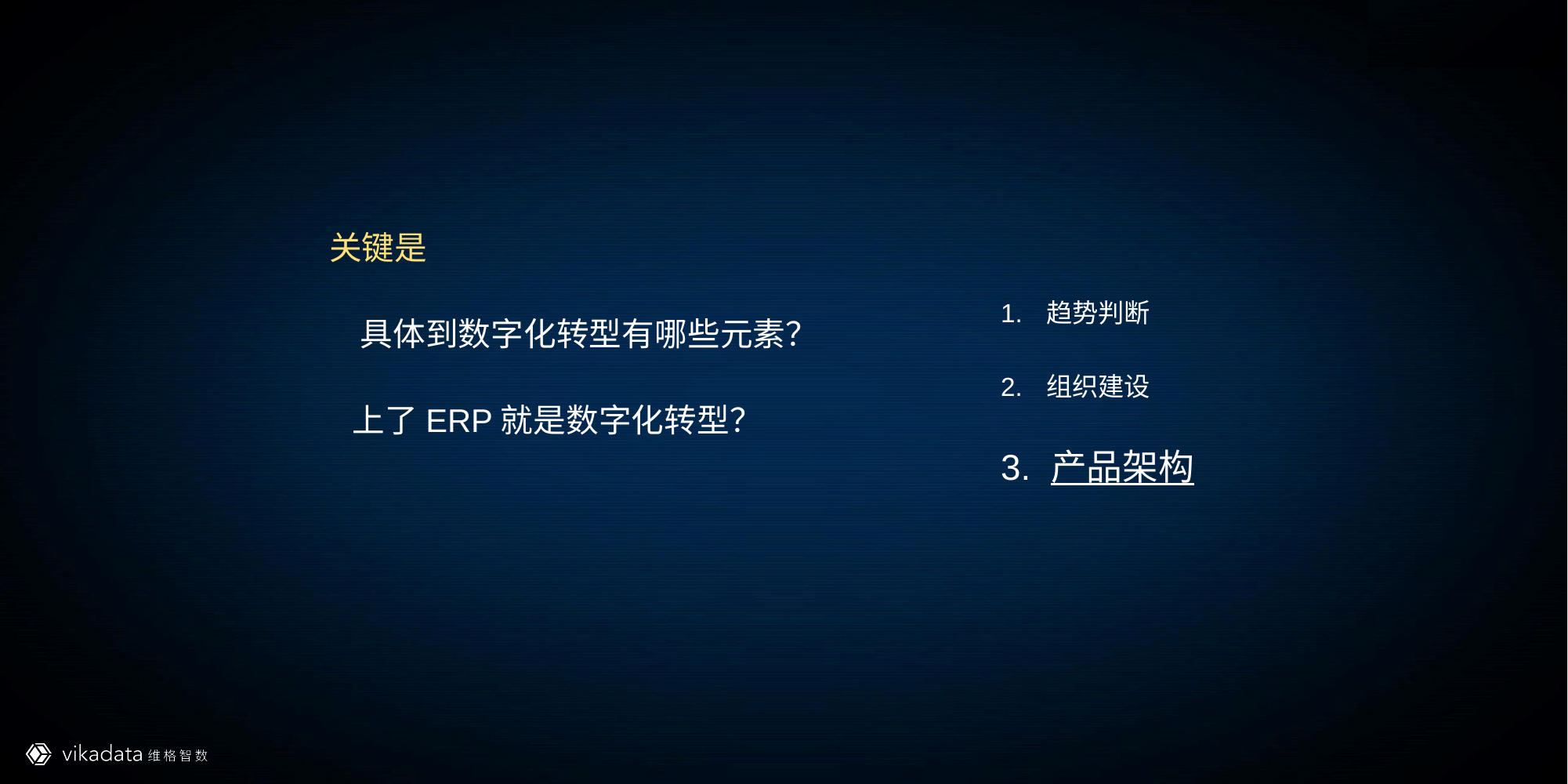

趋势判断
组织建设
产品架构
关键是
具体到数字化转型有哪些元素？
上了ERP就是数字化转型？